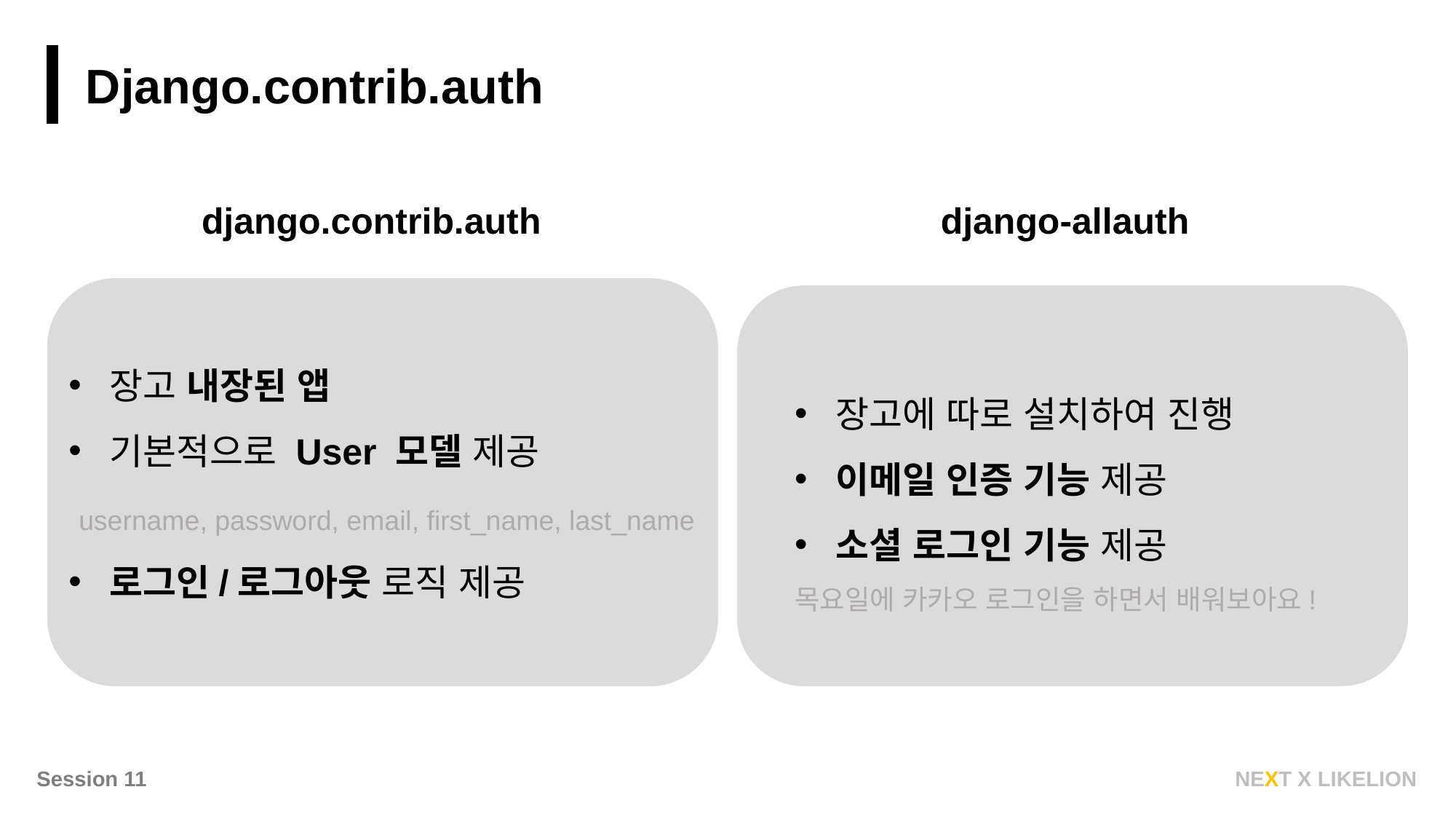

Django.contrib.auth

django.contrib.auth

django-allauth

장고 내장된 앱
기본적으로 User 모델 제공
 username, password, email, first_name, last_name
로그인/로그아웃 로직 제공
장고에 따로 설치하여 진행
이메일 인증 기능 제공
소셜 로그인 기능 제공
목요일에 카카오 로그인을 하면서 배워보아요!
NEXT X LIKELION
Session 11